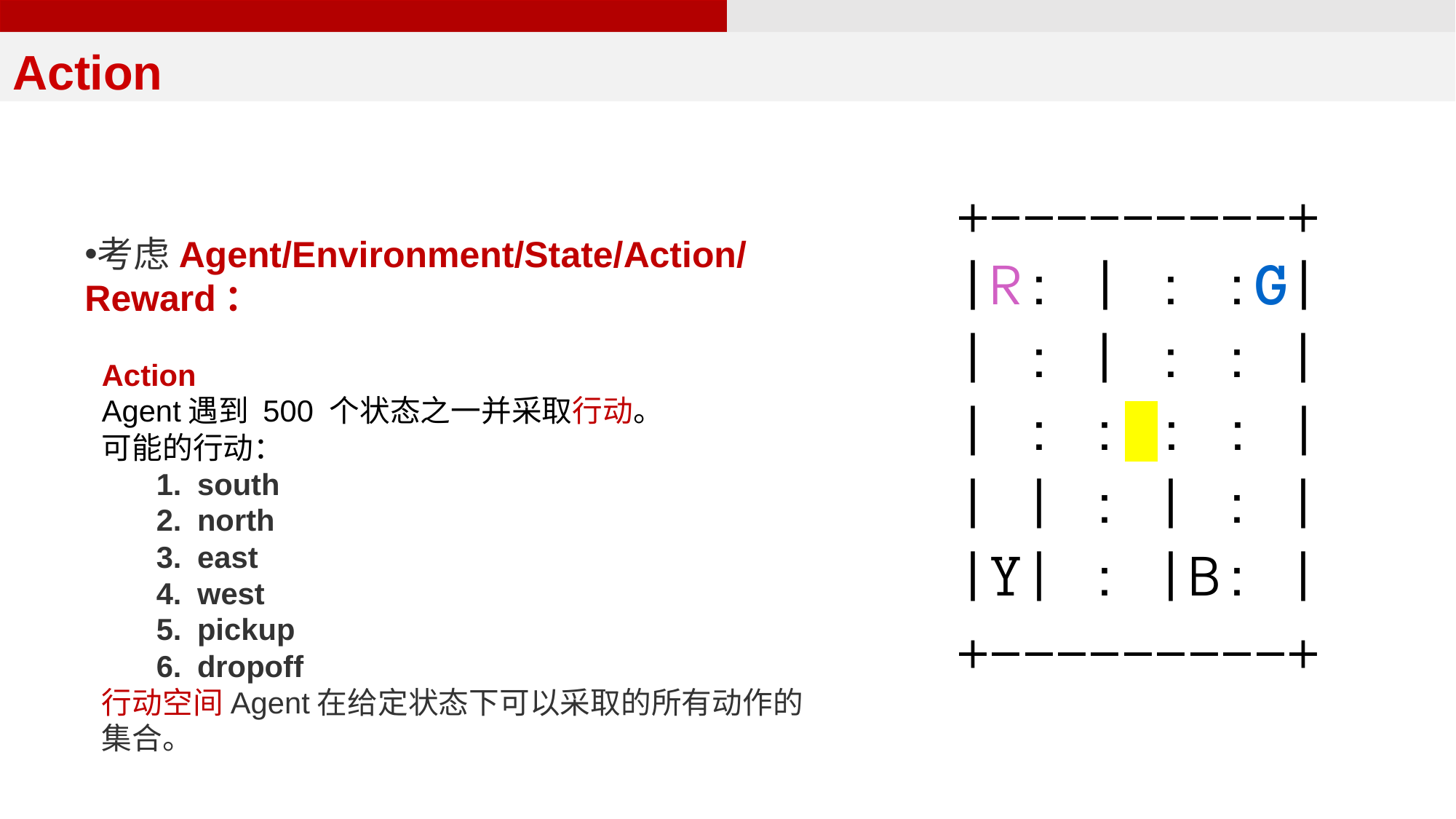

Action
Outline
+---------+ |R: | : :G| | : | : : | | : : : : | | | : | : | |Y| : |B: | +---------+
考虑Agent/Environment/State/Action/Reward：
Action
Agent遇到 500 个状态之一并采取行动。
可能的行动：
south
north
east
west
pickup
dropoff
行动空间Agent在给定状态下可以采取的所有动作的集合。